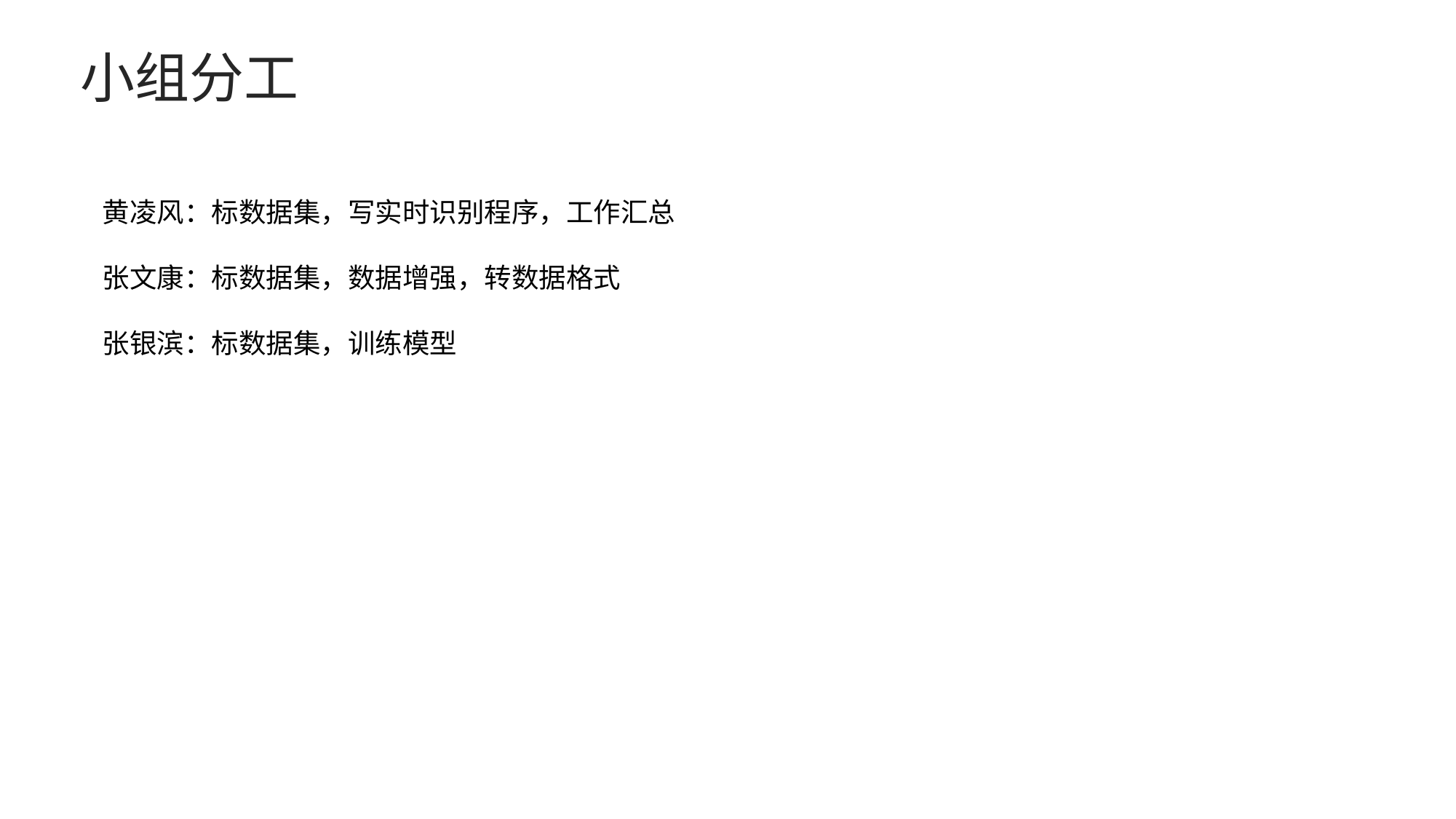

小组分工
黄凌风：标数据集，写实时识别程序，工作汇总

张文康：标数据集，数据增强，转数据格式

张银滨：标数据集，训练模型